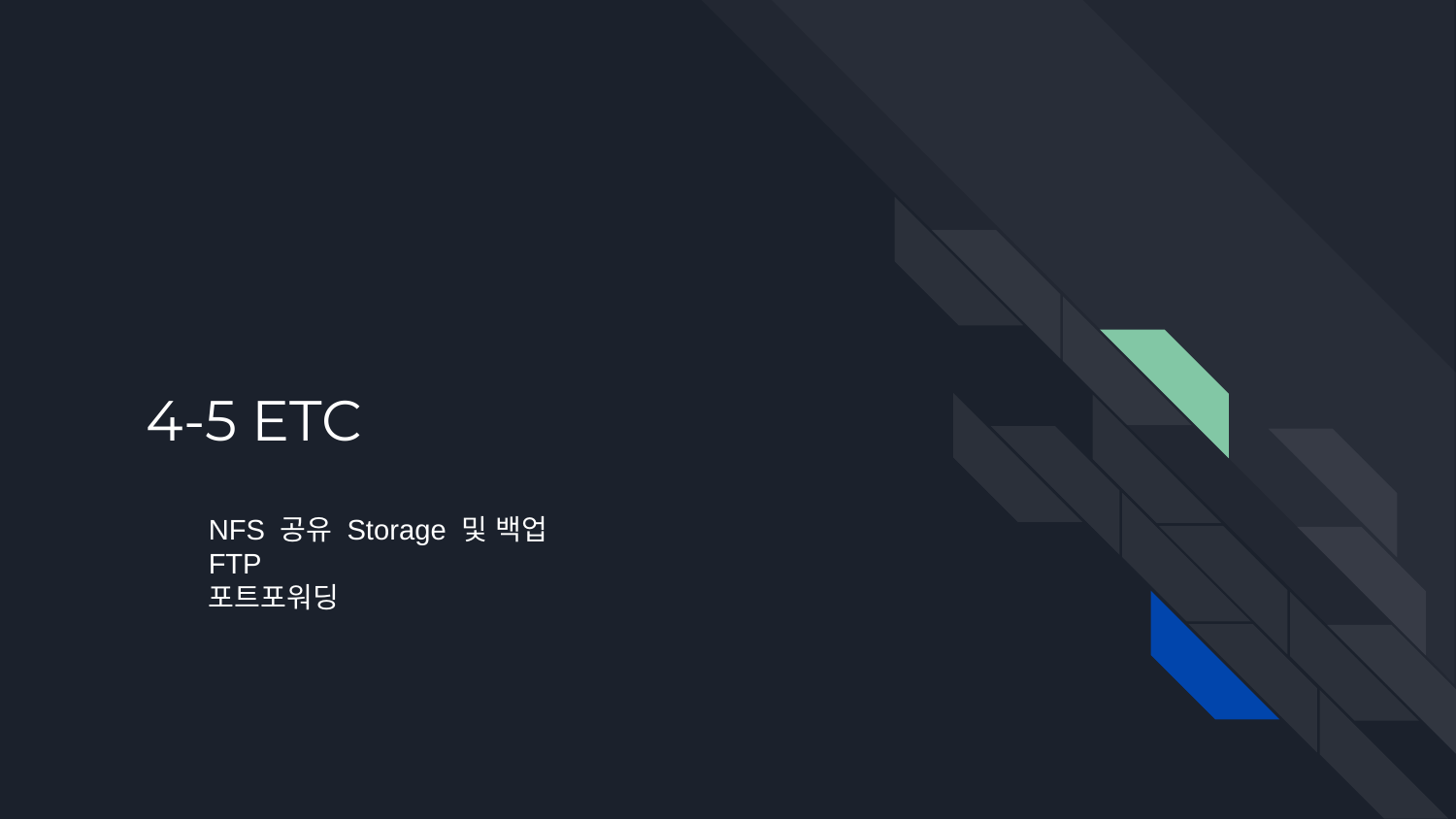

# 4-5 ETC
NFS 공유 Storage 및 백업
FTP
포트포워딩